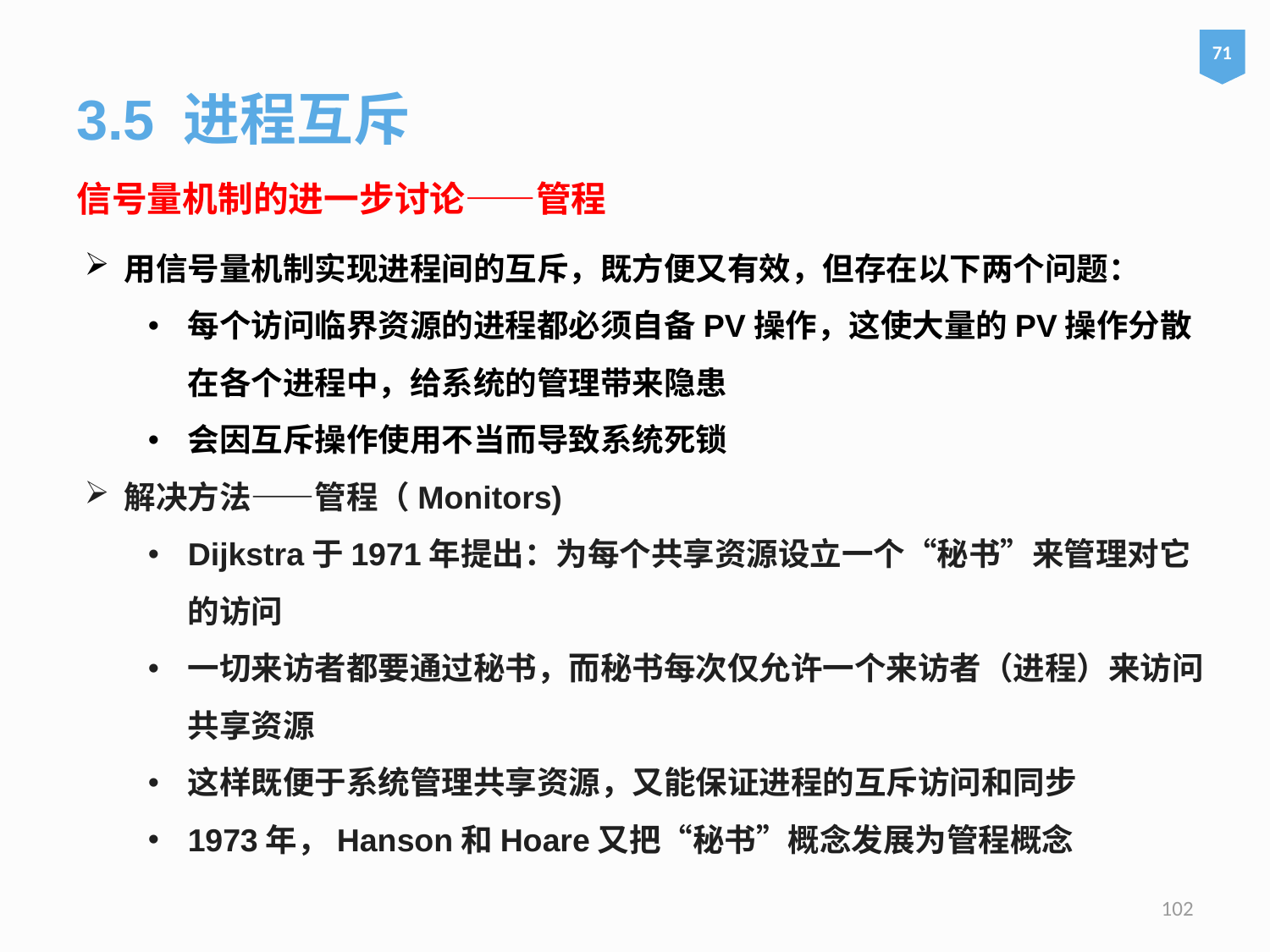

71
3.5 进程互斥
信号量机制的进一步讨论——管程

用信号量机制实现进程间的互斥，既方便又有效，但存在以下两个问题：
每个访问临界资源的进程都必须自备PV操作，这使大量的PV操作分散在各个进程中，给系统的管理带来隐患
会因互斥操作使用不当而导致系统死锁
解决方法——管程（Monitors)
Dijkstra于1971年提出：为每个共享资源设立一个“秘书”来管理对它的访问
一切来访者都要通过秘书，而秘书每次仅允许一个来访者（进程）来访问共享资源
这样既便于系统管理共享资源，又能保证进程的互斥访问和同步
1973年，Hanson和Hoare又把“秘书”概念发展为管程概念

102